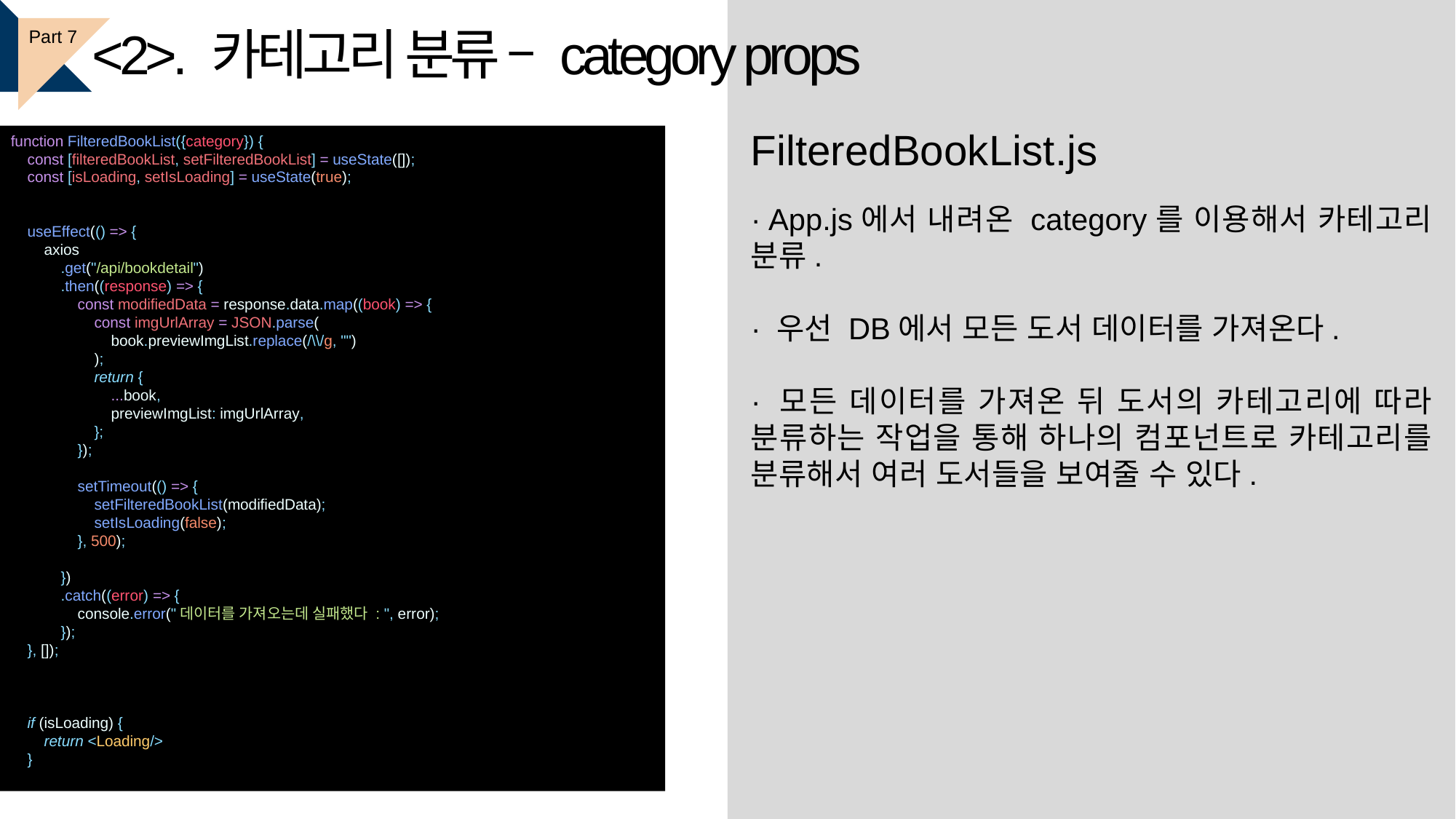

<2>. 카테고리 분류 – category props

Part 7
FilteredBookList.js
function FilteredBookList({category}) {
    const [filteredBookList, setFilteredBookList] = useState([]);
    const [isLoading, setIsLoading] = useState(true);
    useEffect(() => {
        axios
            .get("/api/bookdetail")
            .then((response) => {
                const modifiedData = response.data.map((book) => {
                    const imgUrlArray = JSON.parse(
                        book.previewImgList.replace(/\\/g, "")
                    );
                    return {
                        ...book,
                        previewImgList: imgUrlArray,
                    };
                });
                setTimeout(() => {
                    setFilteredBookList(modifiedData);
                    setIsLoading(false);
                }, 500);
            })
            .catch((error) => {
                console.error("데이터를 가져오는데 실패했다 : ", error);
            });
    }, []);
    if (isLoading) {
        return <Loading/>
    }

· App.js에서 내려온 category를 이용해서 카테고리 분류.

· 우선 DB에서 모든 도서 데이터를 가져온다.

· 모든 데이터를 가져온 뒤 도서의 카테고리에 따라 분류하는 작업을 통해 하나의 컴포넌트로 카테고리를 분류해서 여러 도서들을 보여줄 수 있다.